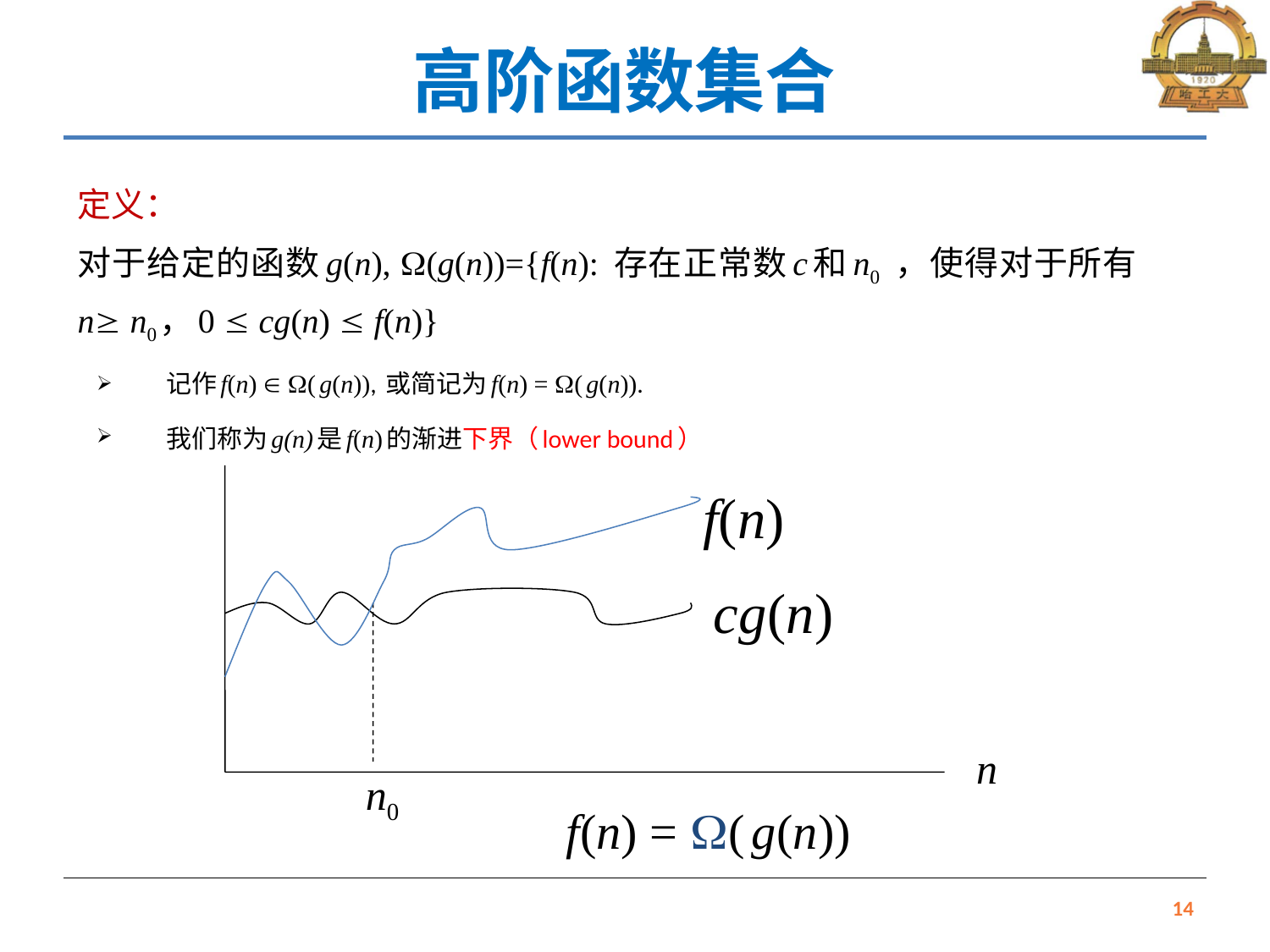

# 高阶函数集合
定义：
对于给定的函数g(n), Ω(g(n))={f(n): 存在正常数c和n0 ，使得对于所有n≥ n0，0 ≤ cg(n) ≤ f(n)}
记作f(n) ∈ Ω( g(n)), 或简记为f(n) = Ω( g(n)).
我们称为g(n)是f(n)的渐进下界（lower bound）

f(n)

cg(n)

n
n0

f(n) = Ω( g(n))
14